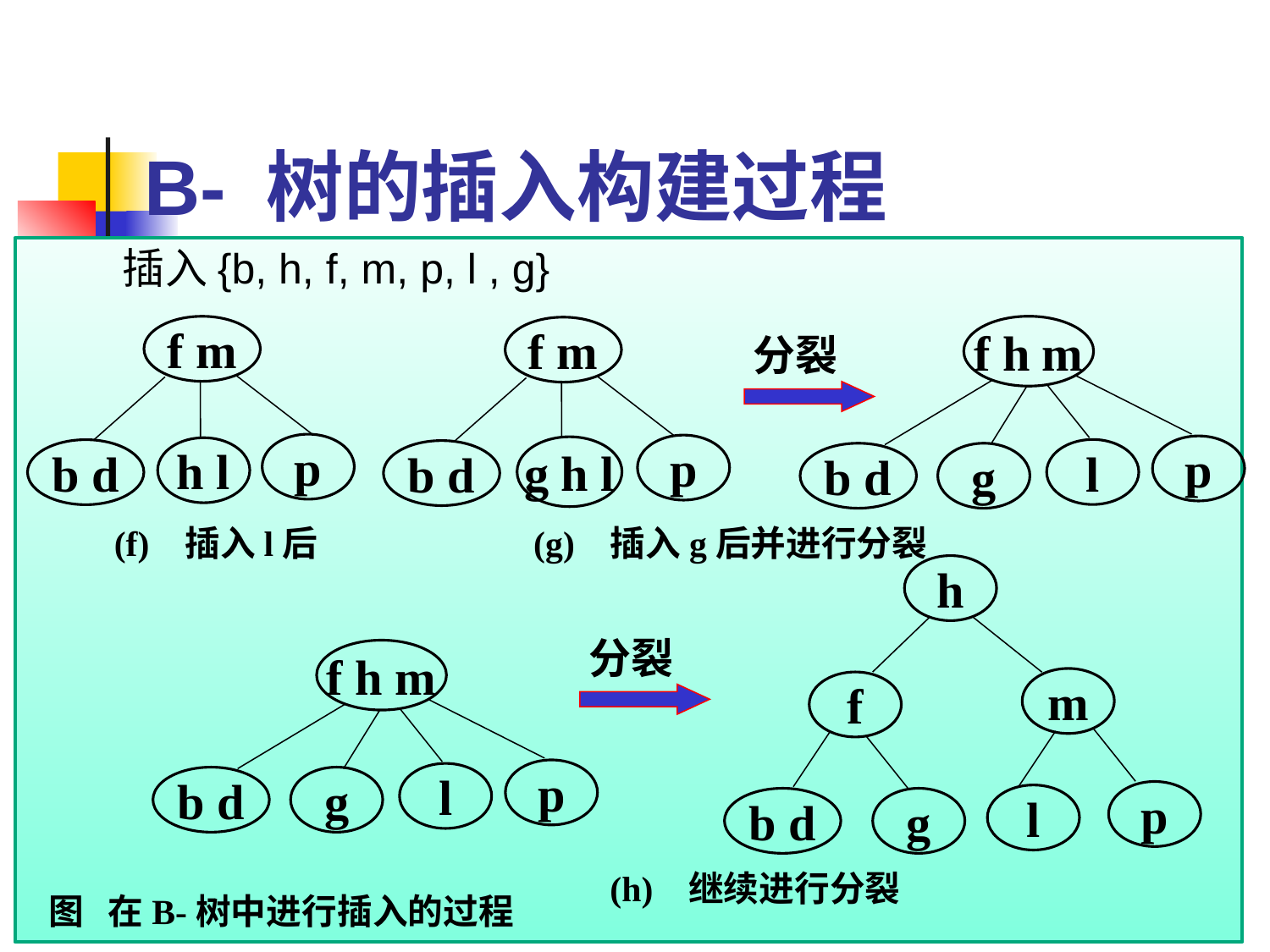

B- 树的插入构建过程
插入{b, h, f, m, p, l , g}

f m

p
h l
b d
(f)   插入l后
f h m

p
l
b d
g
f m

p
g h l
b d
(g)   插入g后并进行分裂
分裂

h

m
f

p
l
b d
g
分裂

f h m

p
l
b d
g
(h)   继续进行分裂
图   在B-树中进行插入的过程
112